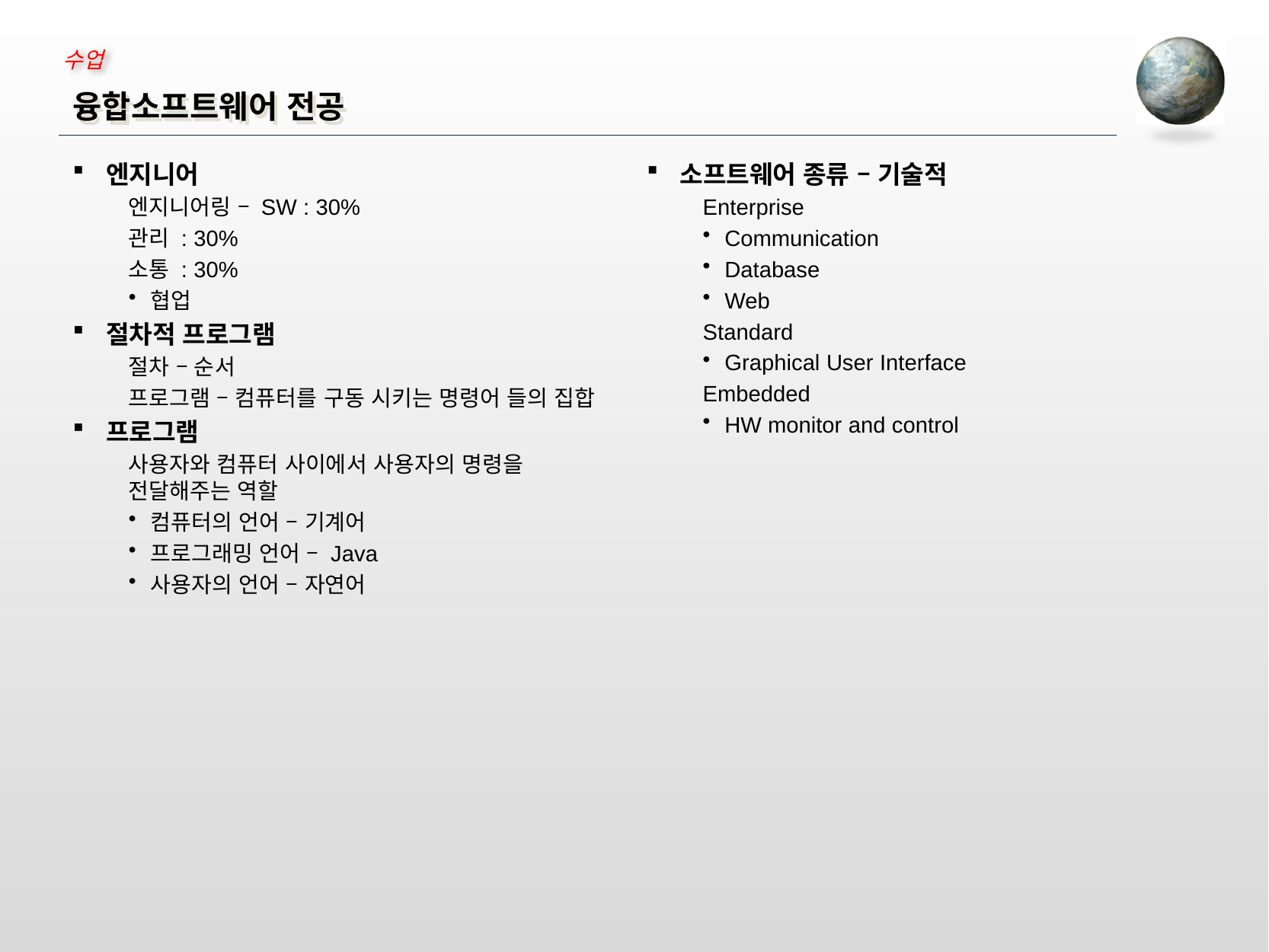

# 융합소프트웨어 전공
소프트웨어 종류 – 기술적
Enterprise
Communication
Database
Web
Standard
Graphical User Interface
Embedded
HW monitor and control
엔지니어
엔지니어링 – SW : 30%
관리 : 30%
소통 : 30%
협업
절차적 프로그램
절차 – 순서
프로그램 – 컴퓨터를 구동 시키는 명령어 들의 집합
프로그램
사용자와 컴퓨터 사이에서 사용자의 명령을 전달해주는 역할
컴퓨터의 언어 – 기계어
프로그래밍 언어 – Java
사용자의 언어 – 자연어